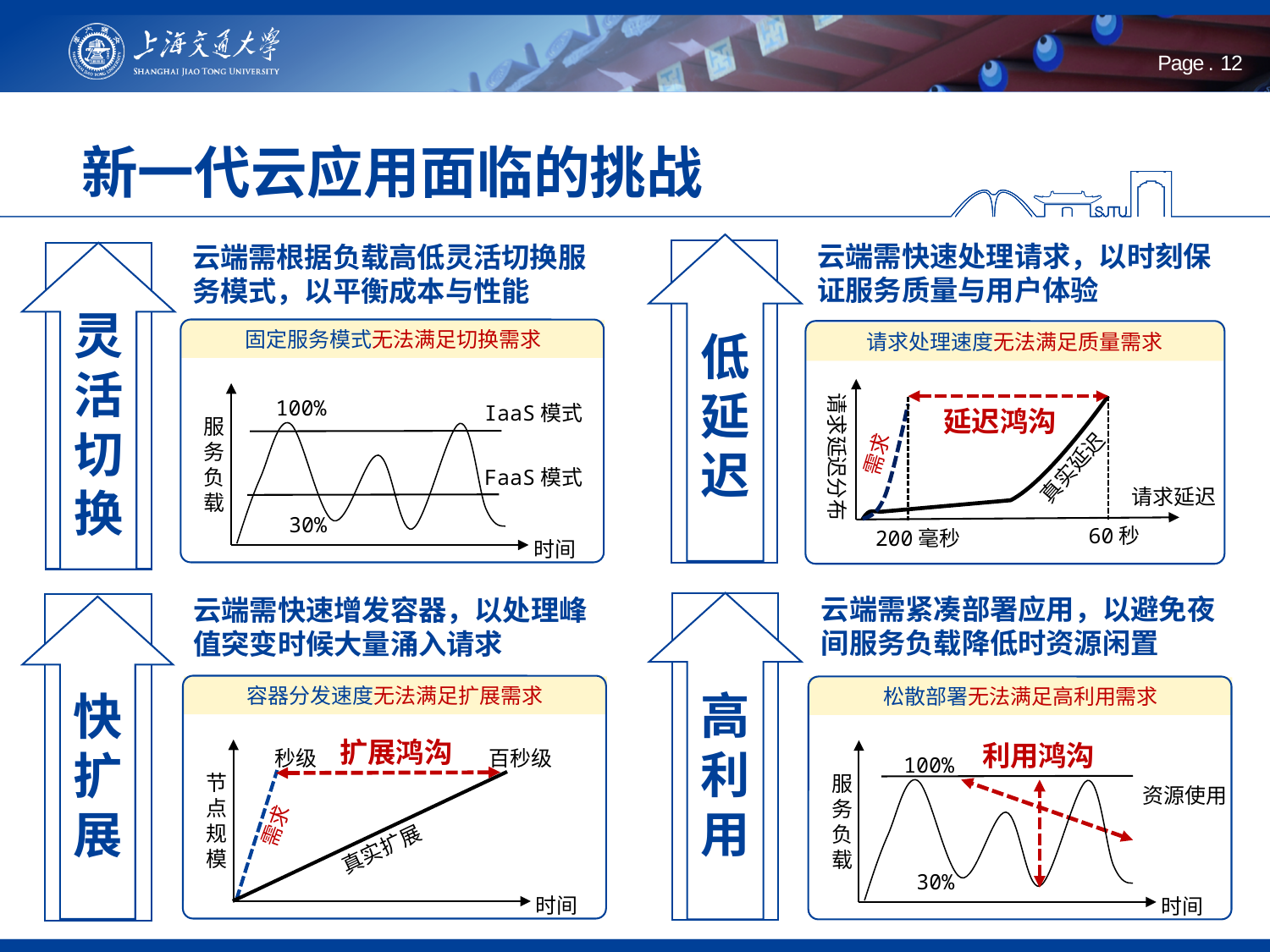

# 新一代云应用面临的挑战
云端需快速处理请求，以时刻保证服务质量与用户体验
云端需根据负载高低灵活切换服务模式，以平衡成本与性能
低延迟
实时响应
日夜模式
灵活切换

固定服务模式无法满足切换需求

请求处理速度无法满足质量需求

请求延迟
60秒
请求延迟分布
延迟鸿沟

需求
真实延迟
200毫秒
100%
IaaS模式
服务负载

FaaS模式
30%
时间
云端需紧凑部署应用，以避免夜间服务负载降低时资源闲置
云端需快速增发容器，以处理峰值突变时候大量涌入请求
高
利用
在离线共存
峰值突变
快扩展

容器分发速度无法满足扩展需求
秒级
百秒级
扩展鸿沟
节点规模
需求
真实扩展
时间

松散部署无法满足高利用需求
100%
利用鸿沟
服务负载
资源使用

30%
时间